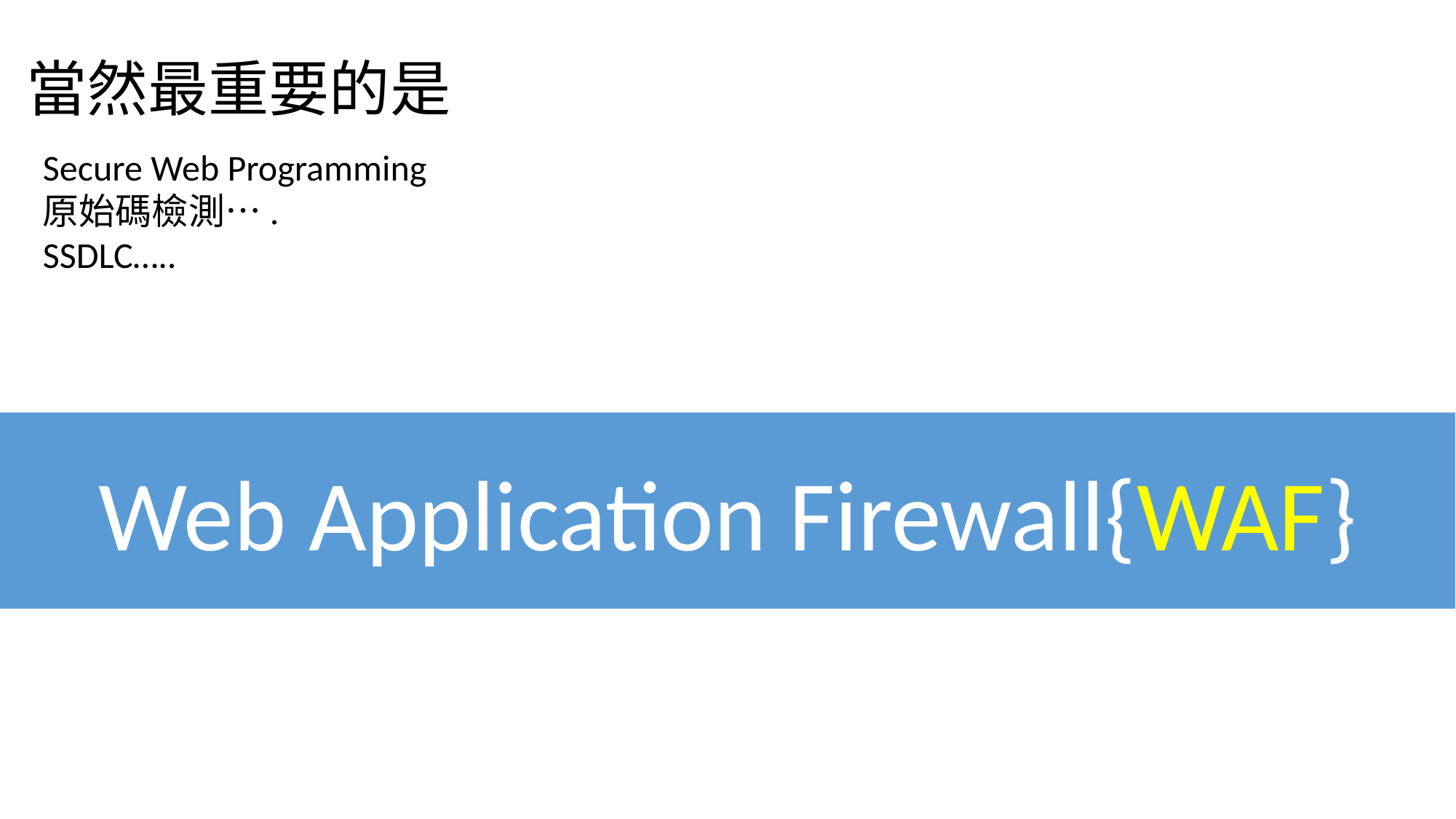

當然最重要的是
Secure Web Programming
原始碼檢測….
SSDLC…..
Web Application Firewall{WAF}